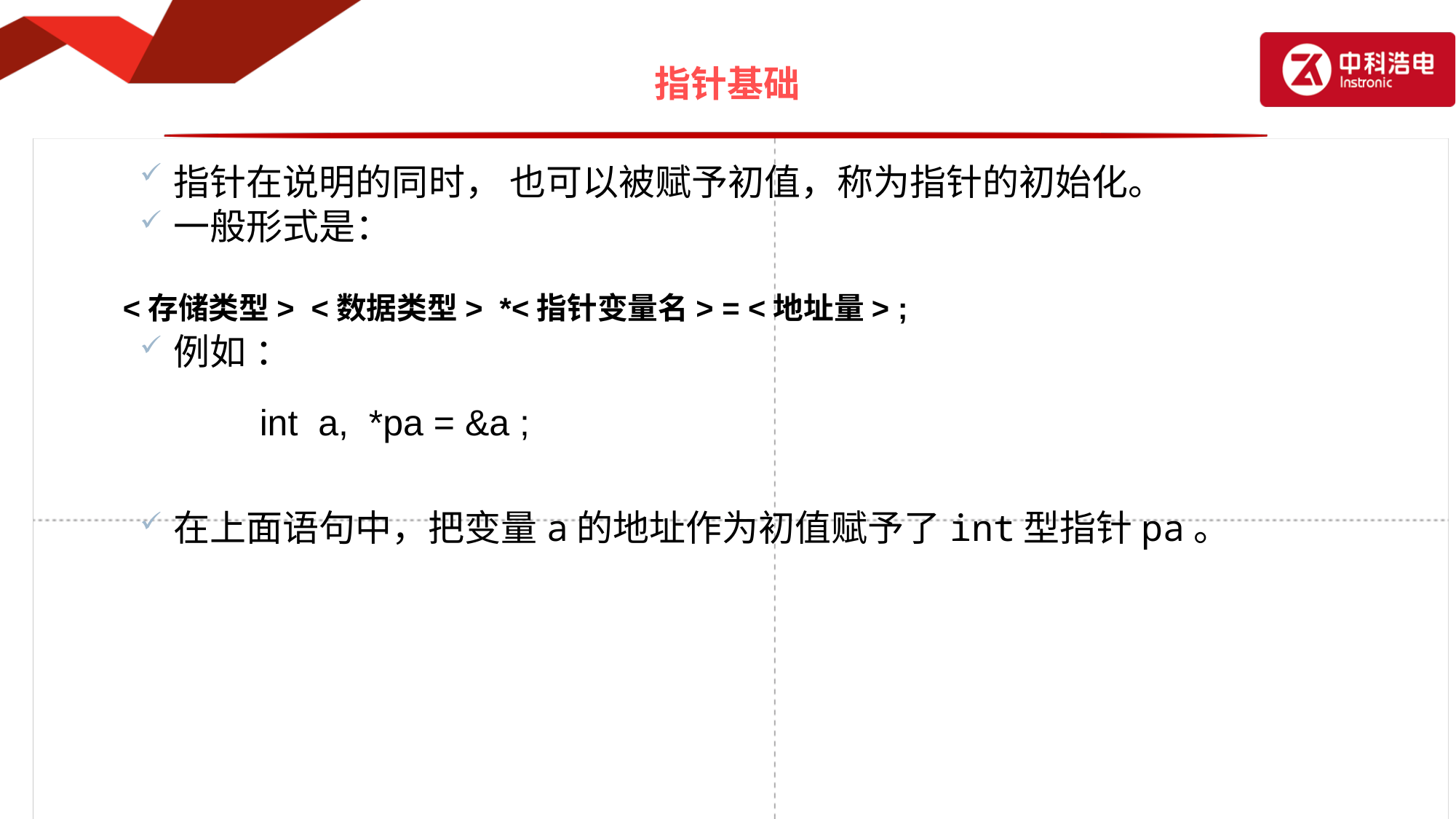

# 指针基础
指针在说明的同时， 也可以被赋予初值，称为指针的初始化。
一般形式是：
  <存储类型>  <数据类型>  *<指针变量名> = <地址量> ;
例如 ：
    		int  a,  *pa = &a ;

在上面语句中，把变量a的地址作为初值赋予了int型指针pa。